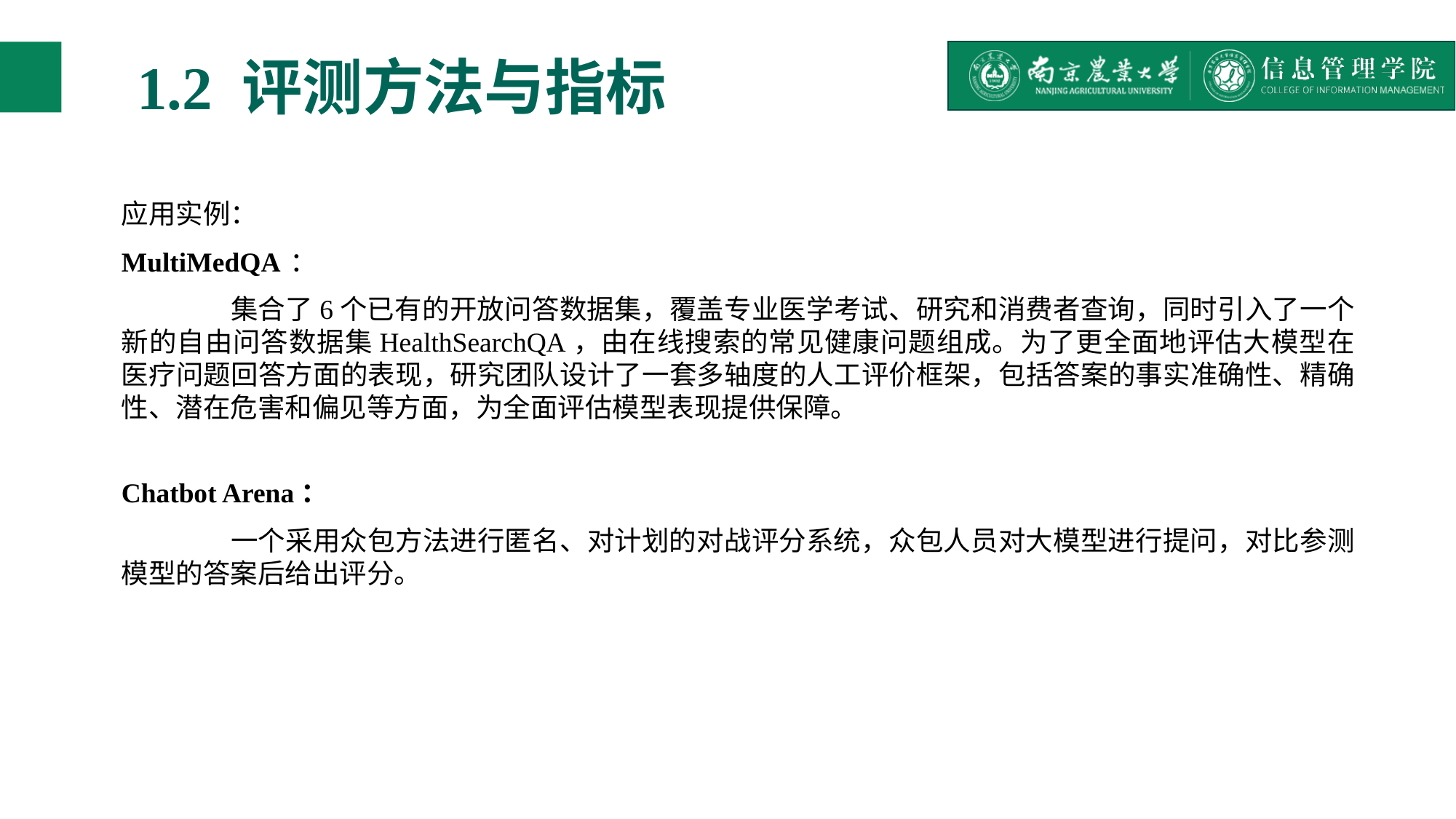

# 1.2 评测方法与指标

应用实例：
MultiMedQA ：
	集合了6个已有的开放问答数据集，覆盖专业医学考试、研究和消费者查询，同时引入了一个新的自由问答数据集HealthSearchQA，由在线搜索的常见健康问题组成。为了更全面地评估大模型在医疗问题回答方面的表现，研究团队设计了一套多轴度的人工评价框架，包括答案的事实准确性、精确性、潜在危害和偏见等方面，为全面评估模型表现提供保障。

Chatbot Arena：
	一个采用众包方法进行匿名、对计划的对战评分系统，众包人员对大模型进行提问，对比参测模型的答案后给出评分。